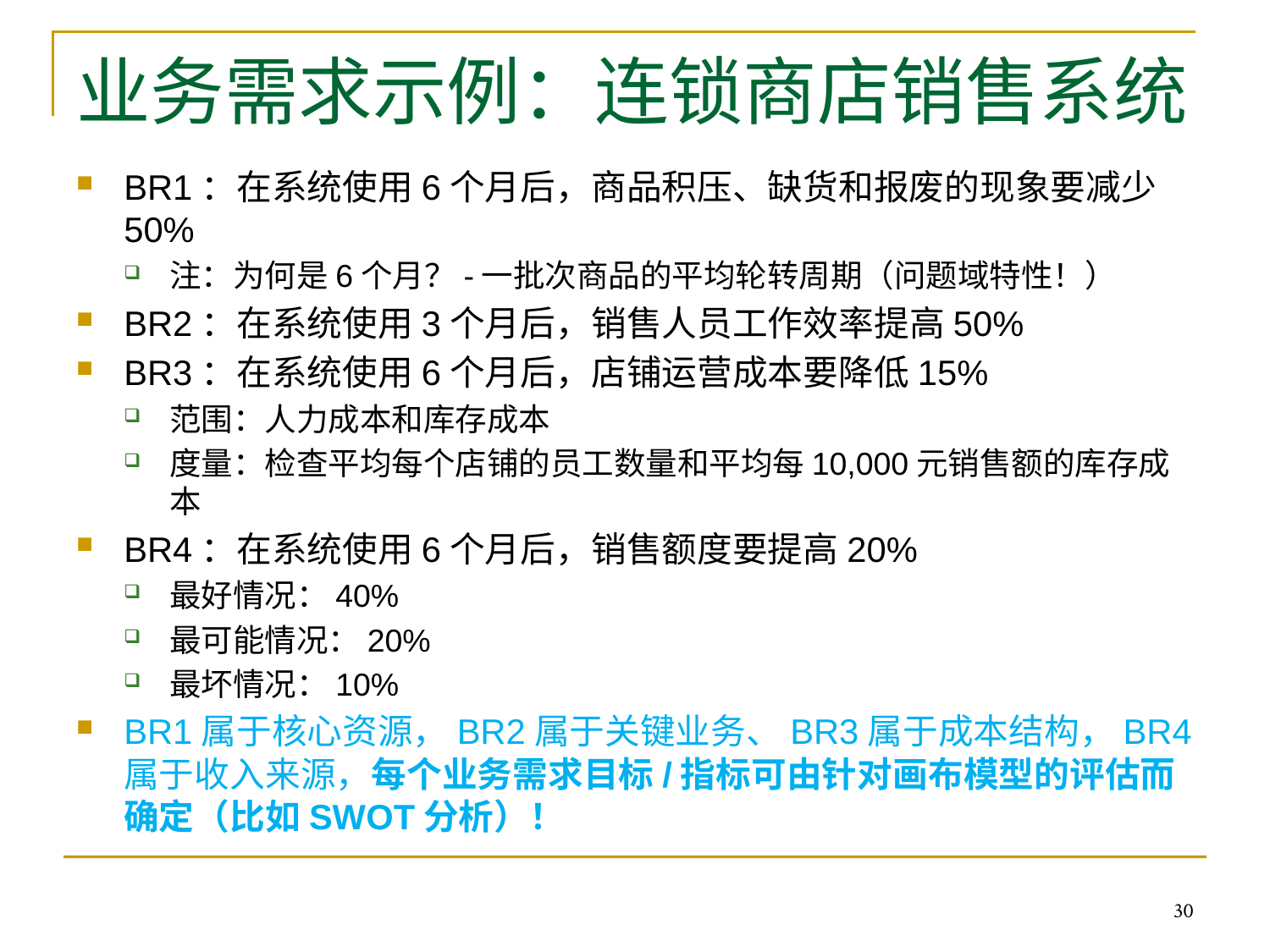

# 业务需求示例：连锁商店销售系统
BR1：在系统使用6个月后，商品积压、缺货和报废的现象要减少50%
注：为何是6个月？-一批次商品的平均轮转周期（问题域特性！）
BR2：在系统使用3个月后，销售人员工作效率提高50%
BR3：在系统使用6个月后，店铺运营成本要降低15%
范围：人力成本和库存成本
度量：检查平均每个店铺的员工数量和平均每10,000元销售额的库存成本
BR4：在系统使用6个月后，销售额度要提高20%
最好情况：40%
最可能情况：20%
最坏情况：10%
BR1属于核心资源，BR2属于关键业务、BR3属于成本结构，BR4属于收入来源，每个业务需求目标/指标可由针对画布模型的评估而确定（比如SWOT分析）！
30